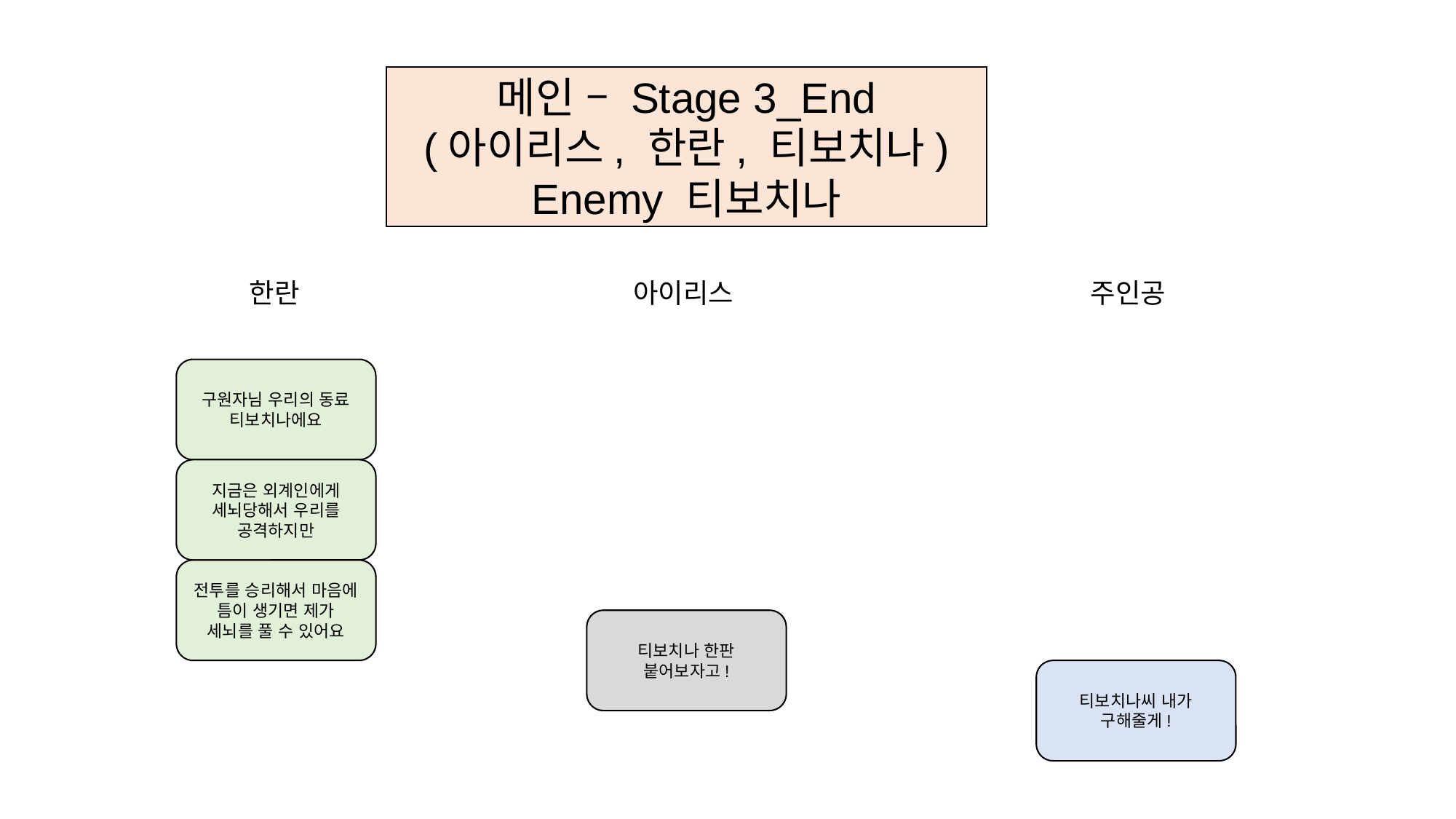

메인 – Stage 3_End
(아이리스, 한란, 티보치나)
Enemy 티보치나
한란
아이리스
주인공
구원자님 우리의 동료 티보치나에요
지금은 외계인에게 세뇌당해서 우리를 공격하지만
전투를 승리해서 마음에 틈이 생기면 제가 세뇌를 풀 수 있어요
티보치나 한판 붙어보자고!
티보치나씨 내가 구해줄게!